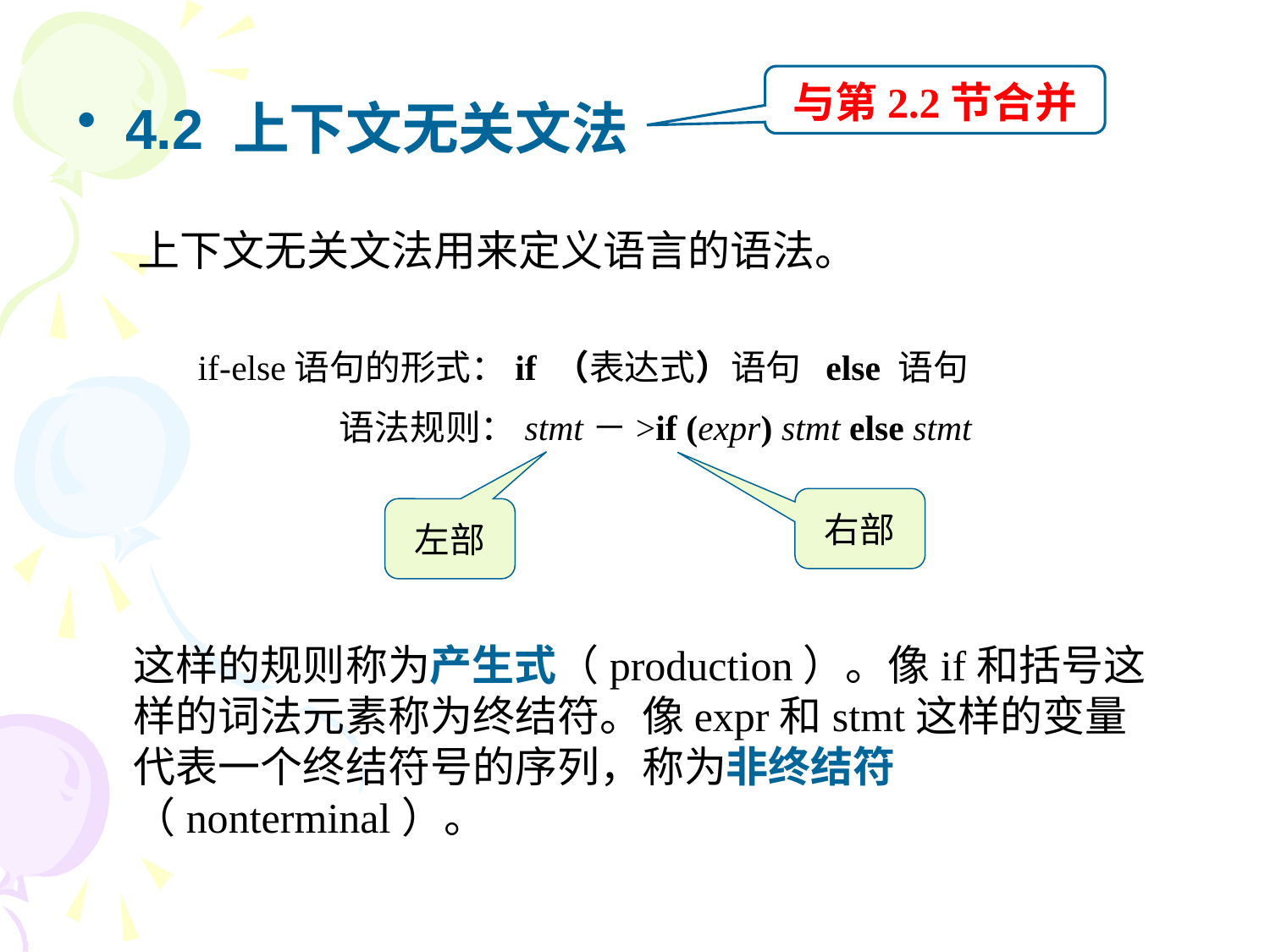

与第2.2节合并
4.2 上下文无关文法
上下文无关文法用来定义语言的语法。
if-else语句的形式：if （表达式）语句  else 语句
                 语法规则：stmt－>if (expr) stmt else stmt
右部
左部
这样的规则称为产生式（production）。像if和括号这样的词法元素称为终结符。像expr和stmt这样的变量代表一个终结符号的序列，称为非终结符（nonterminal）。
6